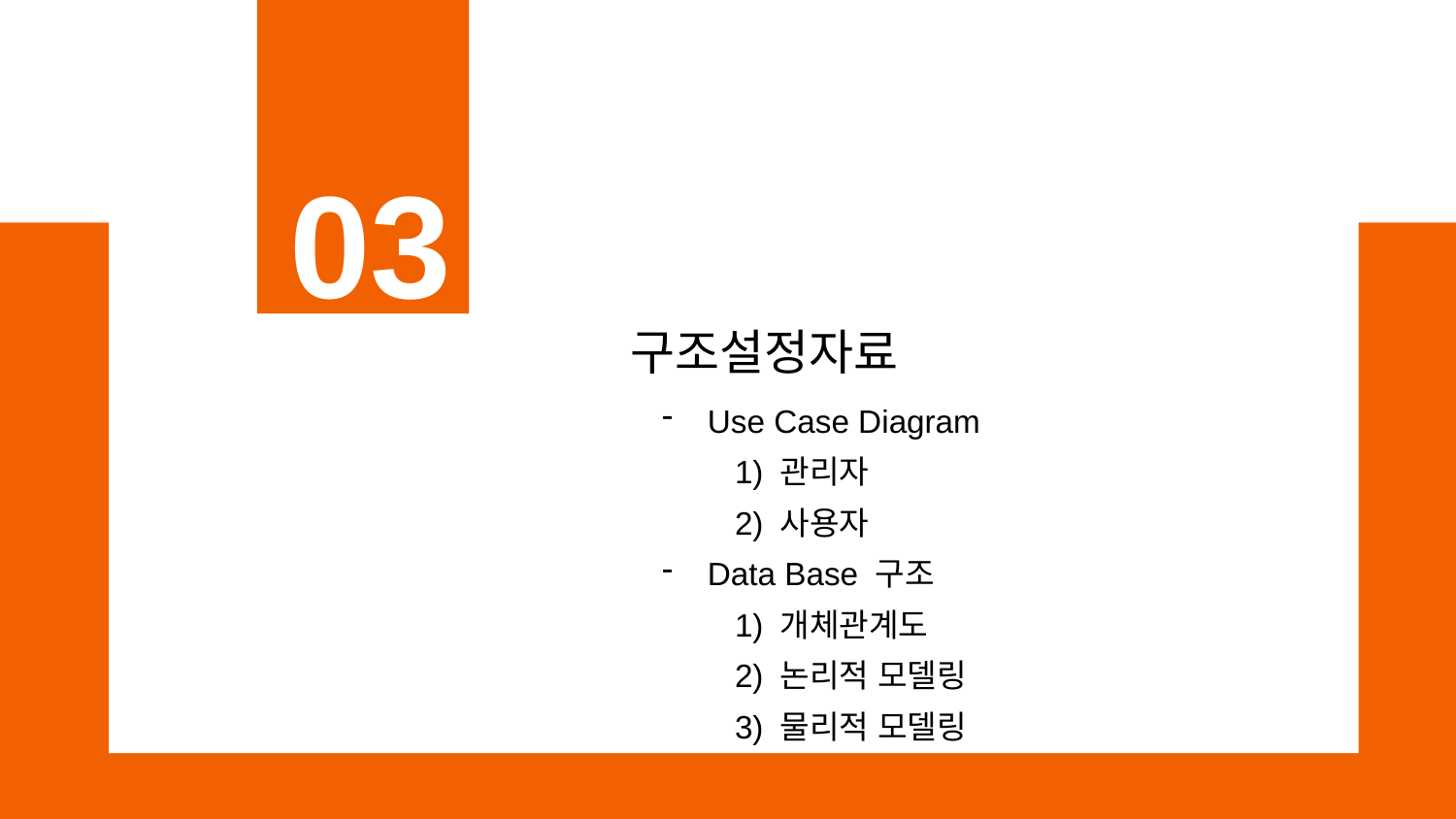

03

 구조설정자료
Use Case Diagram
1) 관리자
2) 사용자
Data Base 구조
1) 개체관계도
2) 논리적 모델링
3) 물리적 모델링